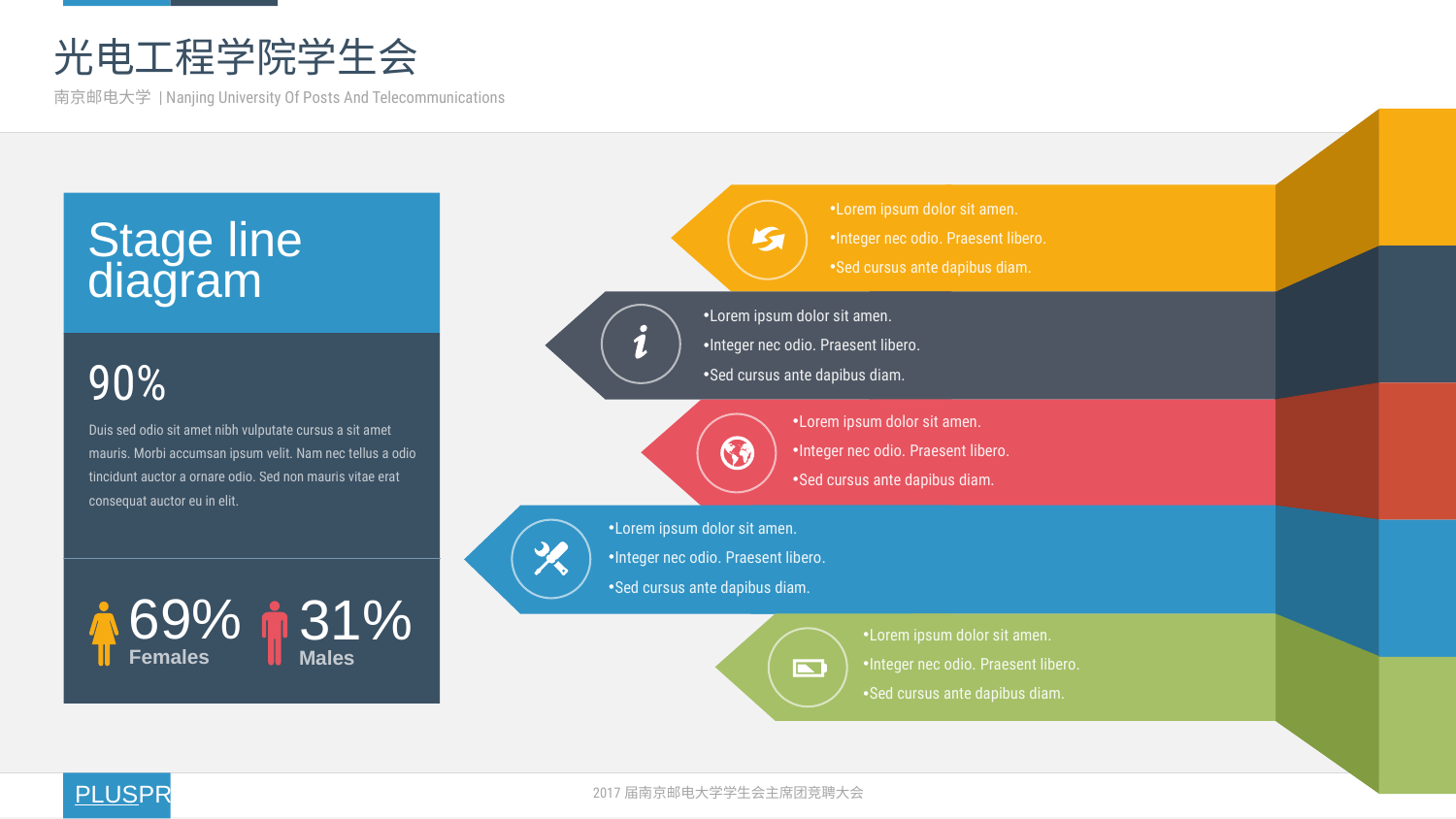

# 光电工程学院学生会
南京邮电大学 | Nanjing University Of Posts And Telecommunications

Lorem ipsum dolor sit amen.
Integer nec odio. Praesent libero.
Sed cursus ante dapibus diam.

Stage line
diagram

Lorem ipsum dolor sit amen.
Integer nec odio. Praesent libero.
Sed cursus ante dapibus diam.

90%

Lorem ipsum dolor sit amen.
Integer nec odio. Praesent libero.
Sed cursus ante dapibus diam.

Duis sed odio sit amet nibh vulputate cursus a sit amet mauris. Morbi accumsan ipsum velit. Nam nec tellus a odio tincidunt auctor a ornare odio. Sed non mauris vitae erat consequat auctor eu in elit.

Lorem ipsum dolor sit amen.
Integer nec odio. Praesent libero.
Sed cursus ante dapibus diam.

69%

Females
31%

Males

Lorem ipsum dolor sit amen.
Integer nec odio. Praesent libero.
Sed cursus ante dapibus diam.